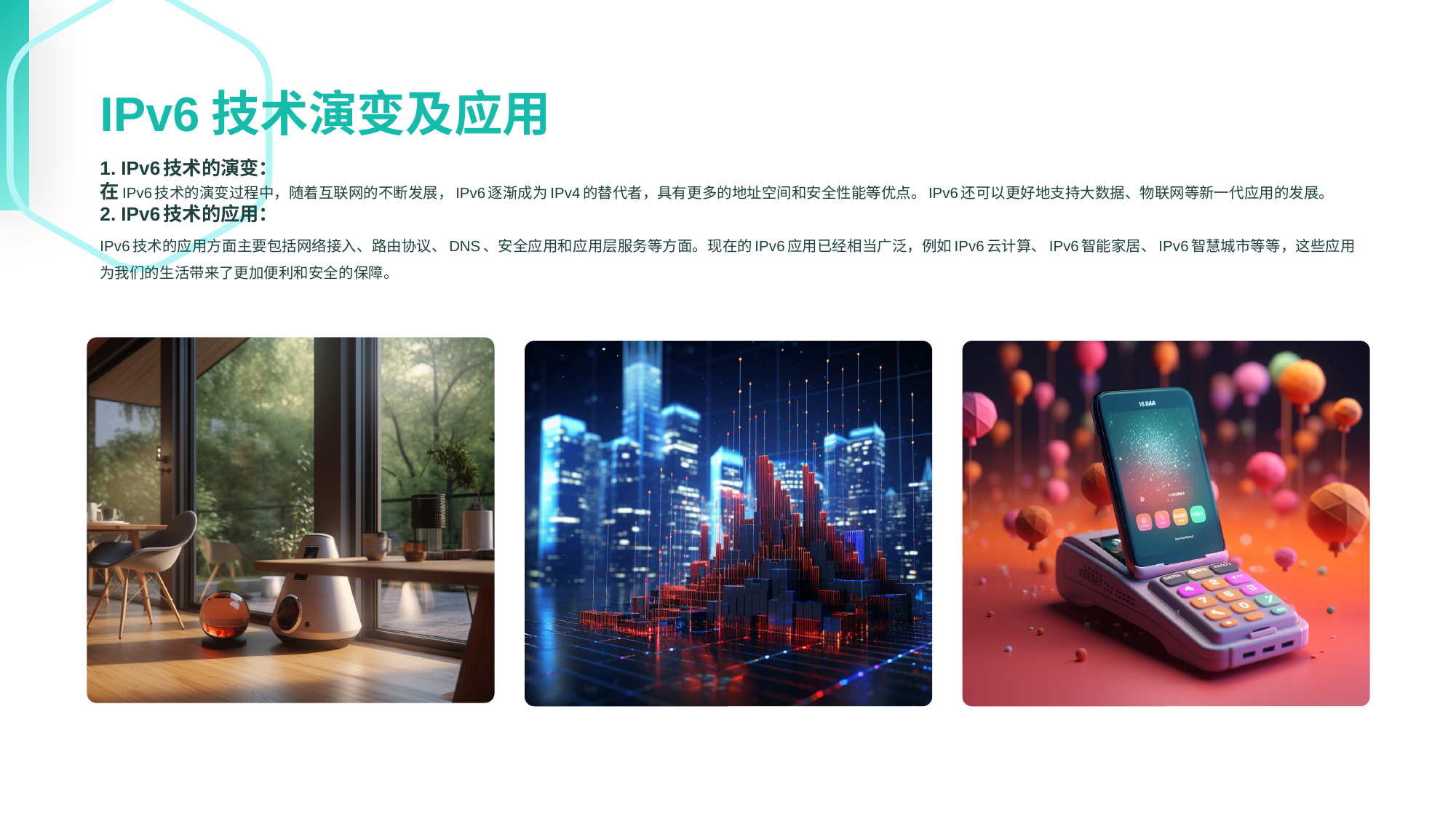

IPv6技术演变及应用
1. IPv6技术的演变：
在IPv6技术的演变过程中，随着互联网的不断发展，IPv6逐渐成为IPv4的替代者，具有更多的地址空间和安全性能等优点。IPv6还可以更好地支持大数据、物联网等新一代应用的发展。
2. IPv6技术的应用：
IPv6技术的应用方面主要包括网络接入、路由协议、DNS、安全应用和应用层服务等方面。现在的IPv6应用已经相当广泛，例如IPv6云计算、IPv6智能家居、IPv6智慧城市等等，这些应用为我们的生活带来了更加便利和安全的保障。